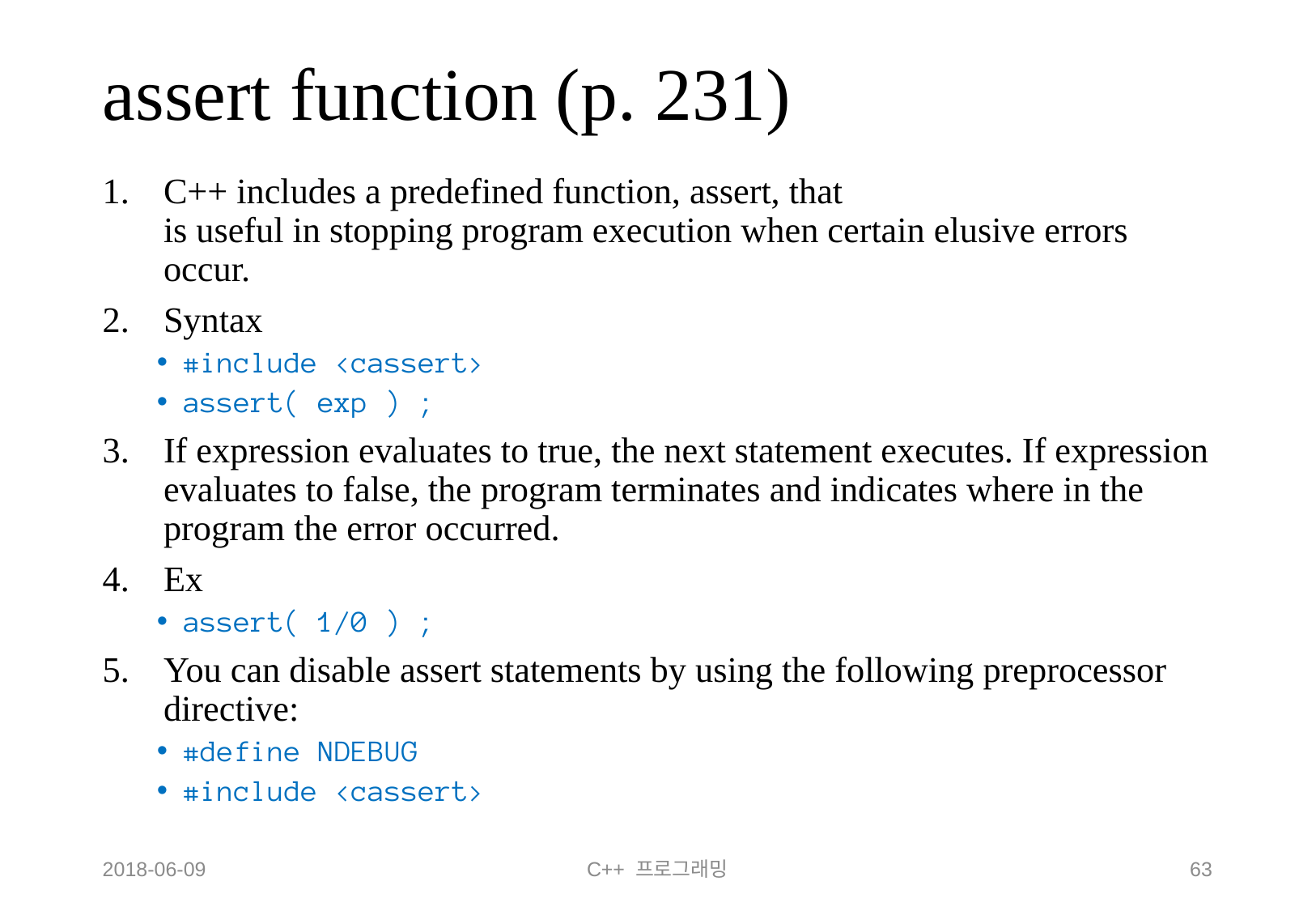

# assert function (p. 231)
C++ includes a predefined function, assert, that
is useful in stopping program execution when certain elusive errors occur.
Syntax
#include <cassert>
assert( exp ) ;
If expression evaluates to true, the next statement executes. If expression evaluates to false, the program terminates and indicates where in the program the error occurred.
Ex
assert( 1/0 ) ;
You can disable assert statements by using the following preprocessor directive:
#define NDEBUG
#include <cassert>

2018-06-09
C++ 프로그래밍
63